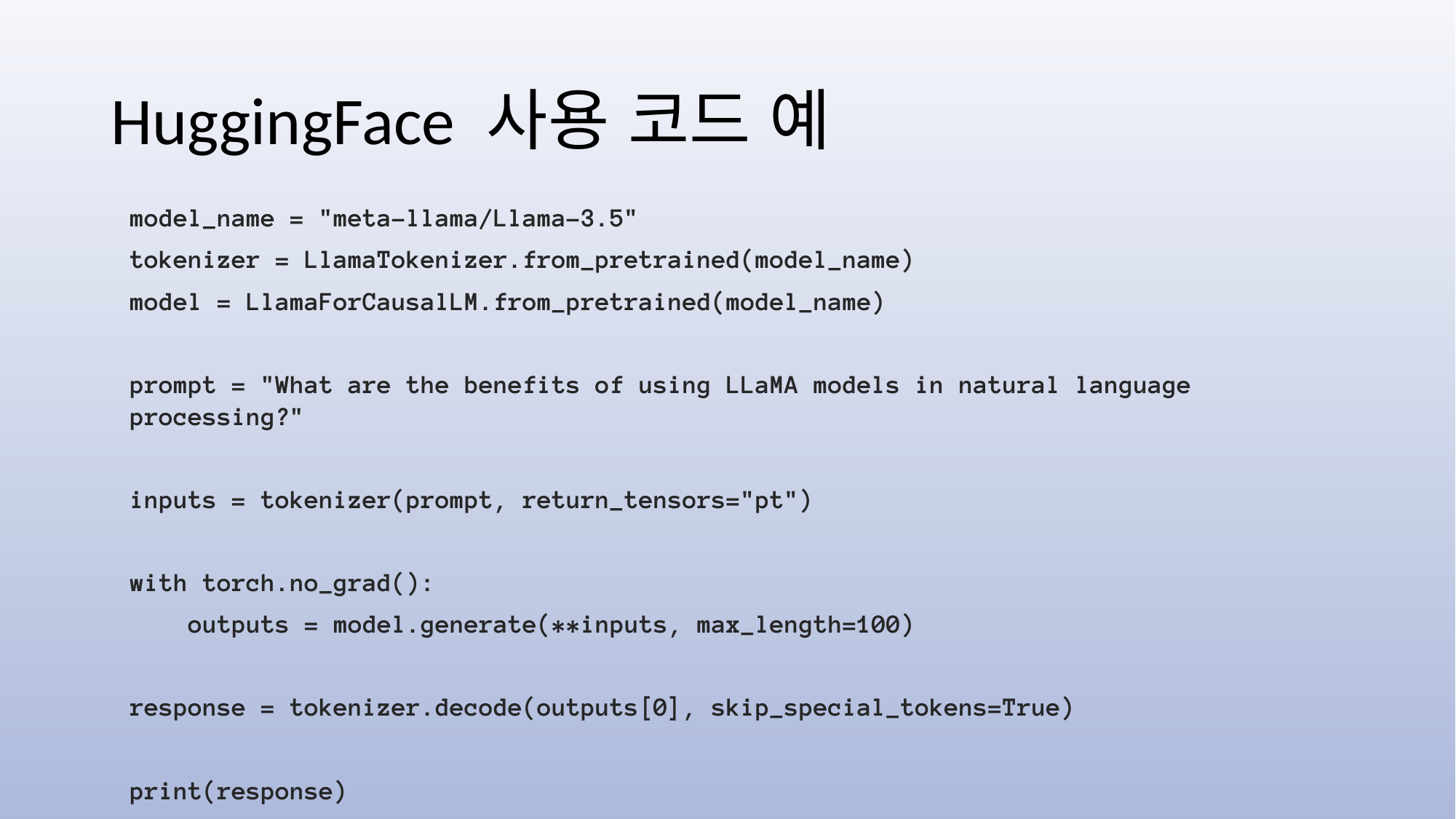

# HuggingFace 사용 코드 예
model_name = "meta-llama/Llama-3.5"
tokenizer = LlamaTokenizer.from_pretrained(model_name)
model = LlamaForCausalLM.from_pretrained(model_name)

prompt = "What are the benefits of using LLaMA models in natural language processing?"

inputs = tokenizer(prompt, return_tensors="pt")

with torch.no_grad():
    outputs = model.generate(**inputs, max_length=100)

response = tokenizer.decode(outputs[0], skip_special_tokens=True)

print(response)